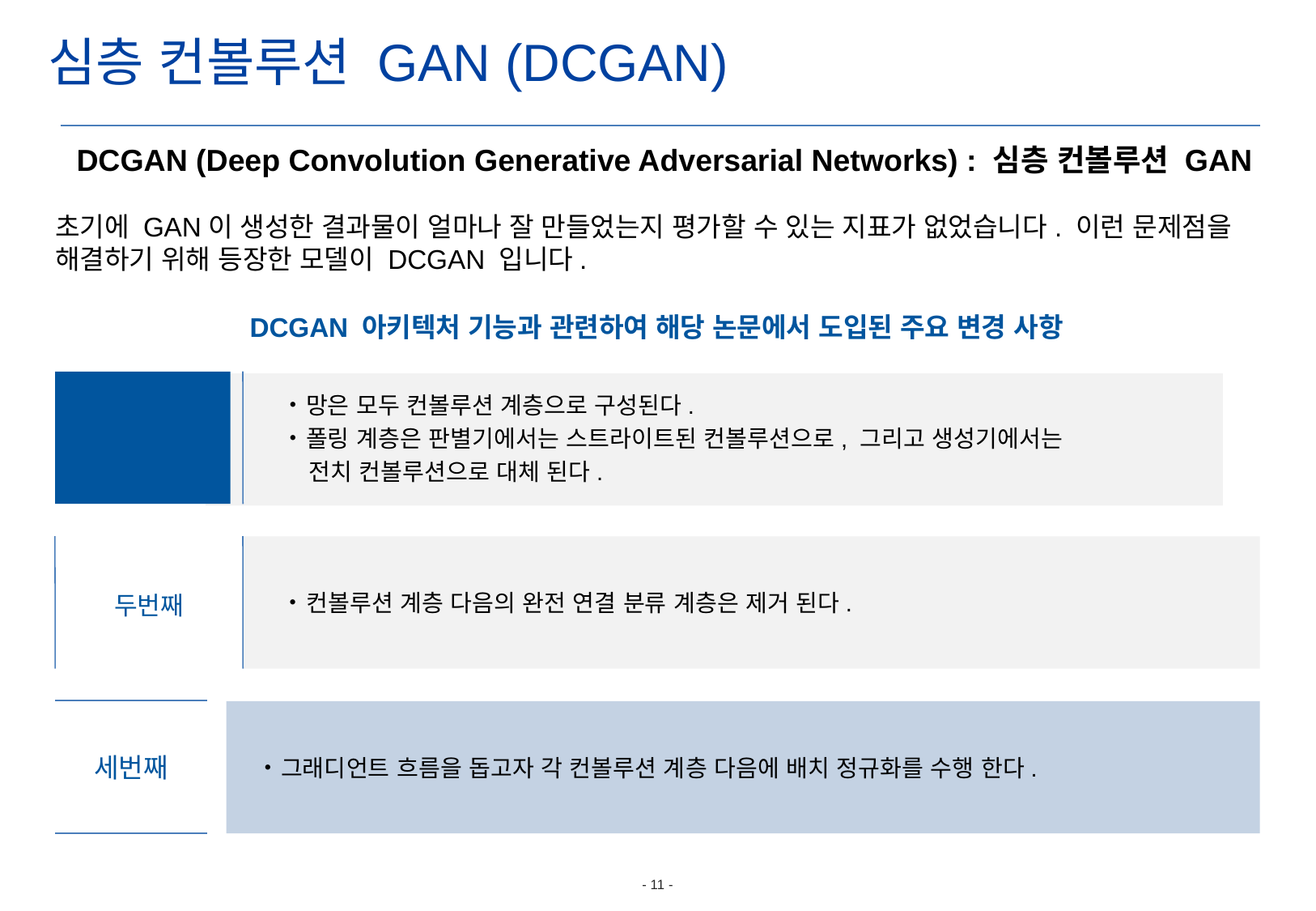

심층 컨볼루션 GAN (DCGAN)
초기에 GAN이 생성한 결과물이 얼마나 잘 만들었는지 평가할 수 있는 지표가 없었습니다. 이런 문제점을 해결하기 위해 등장한 모델이 DCGAN 입니다.
DCGAN (Deep Convolution Generative Adversarial Networks) : 심층 컨볼루션 GAN
DCGAN 아키텍처 기능과 관련하여 해당 논문에서 도입된 주요 변경 사항
첫번째

망은 모두 컨볼루션 계층으로 구성된다.
폴링 계층은 판별기에서는 스트라이트된 컨볼루션으로, 그리고 생성기에서는
  전치 컨볼루션으로 대체 된다.
두번째

컨볼루션 계층 다음의 완전 연결 분류 계층은 제거 된다.
세번째

그래디언트 흐름을 돕고자 각 컨볼루션 계층 다음에 배치 정규화를 수행 한다.